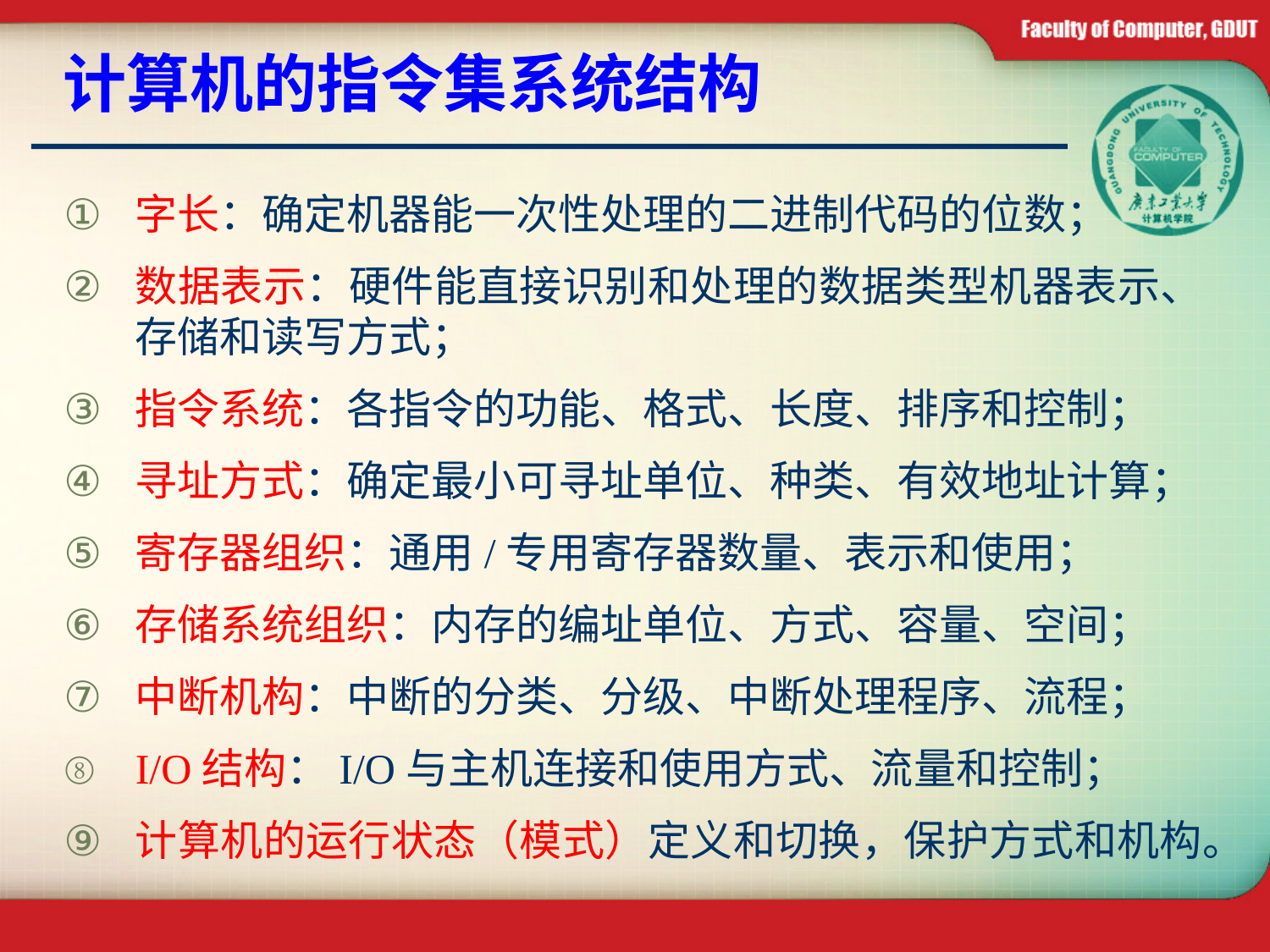

# 计算机的指令集系统结构
字长：确定机器能一次性处理的二进制代码的位数；
数据表示：硬件能直接识别和处理的数据类型机器表示、存储和读写方式；
指令系统：各指令的功能、格式、长度、排序和控制；
寻址方式：确定最小可寻址单位、种类、有效地址计算；
寄存器组织：通用/专用寄存器数量、表示和使用；
存储系统组织：内存的编址单位、方式、容量、空间；
中断机构：中断的分类、分级、中断处理程序、流程；
I/O结构：I/O与主机连接和使用方式、流量和控制；
计算机的运行状态（模式）定义和切换，保护方式和机构。